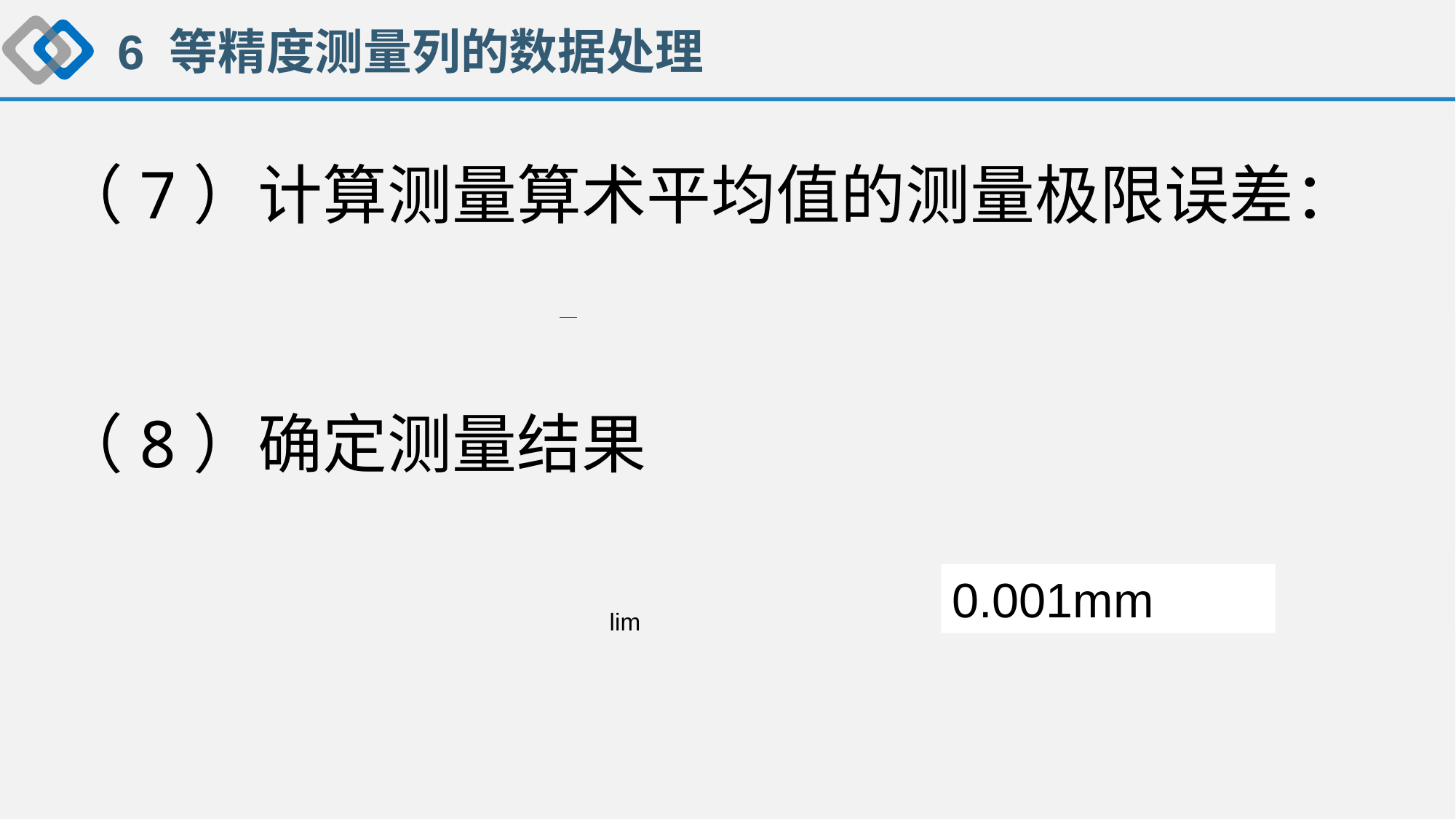

6 等精度测量列的数据处理
（7）计算测量算术平均值的测量极限误差：

（8）确定测量结果

0.001mm
lim